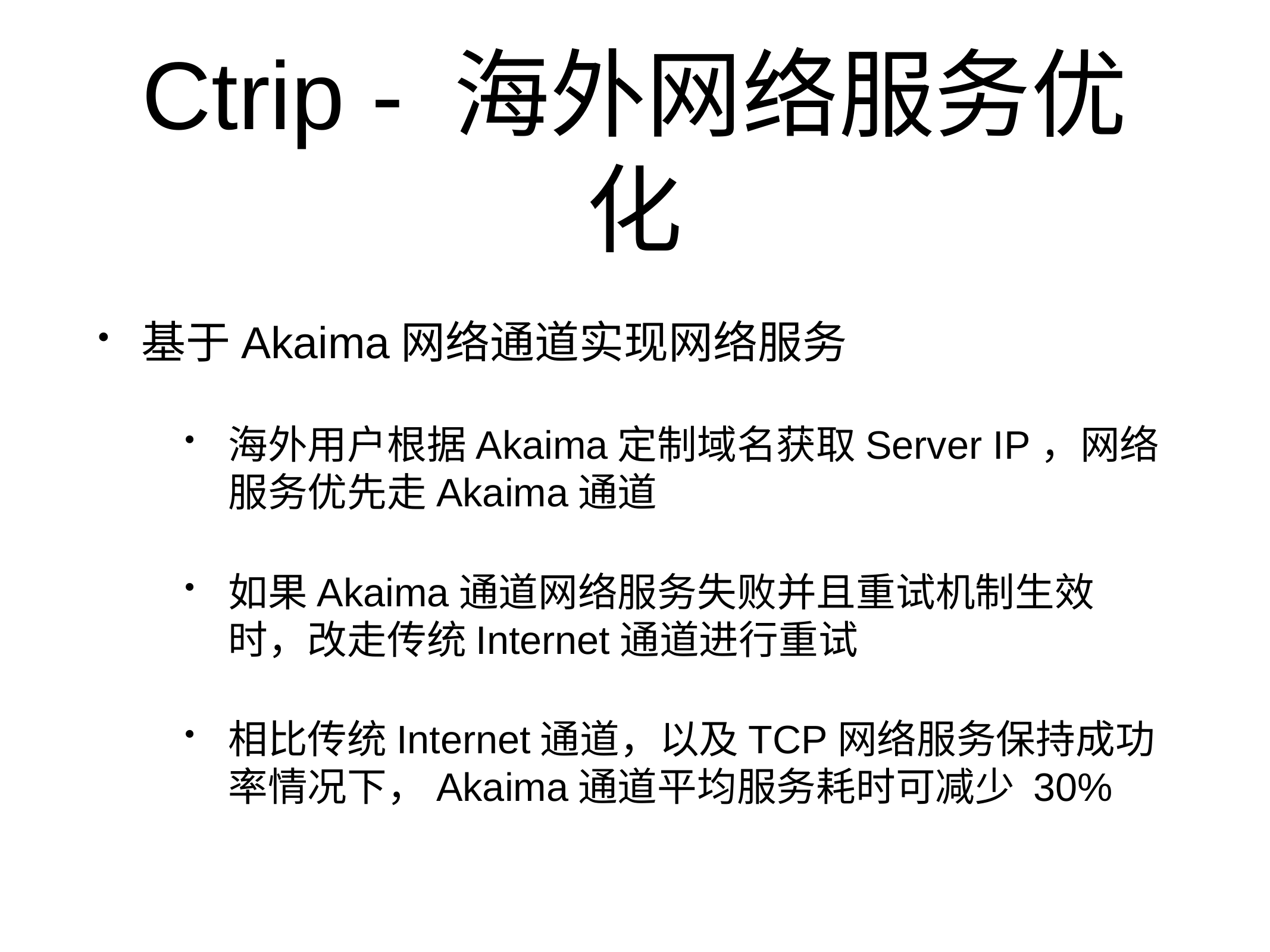

# Ctrip - 海外网络服务优化
基于Akaima网络通道实现网络服务
海外用户根据Akaima定制域名获取Server IP，网络服务优先走Akaima通道
如果Akaima通道网络服务失败并且重试机制生效时，改走传统Internet通道进行重试
相比传统Internet通道，以及TCP网络服务保持成功率情况下，Akaima通道平均服务耗时可减少 30%